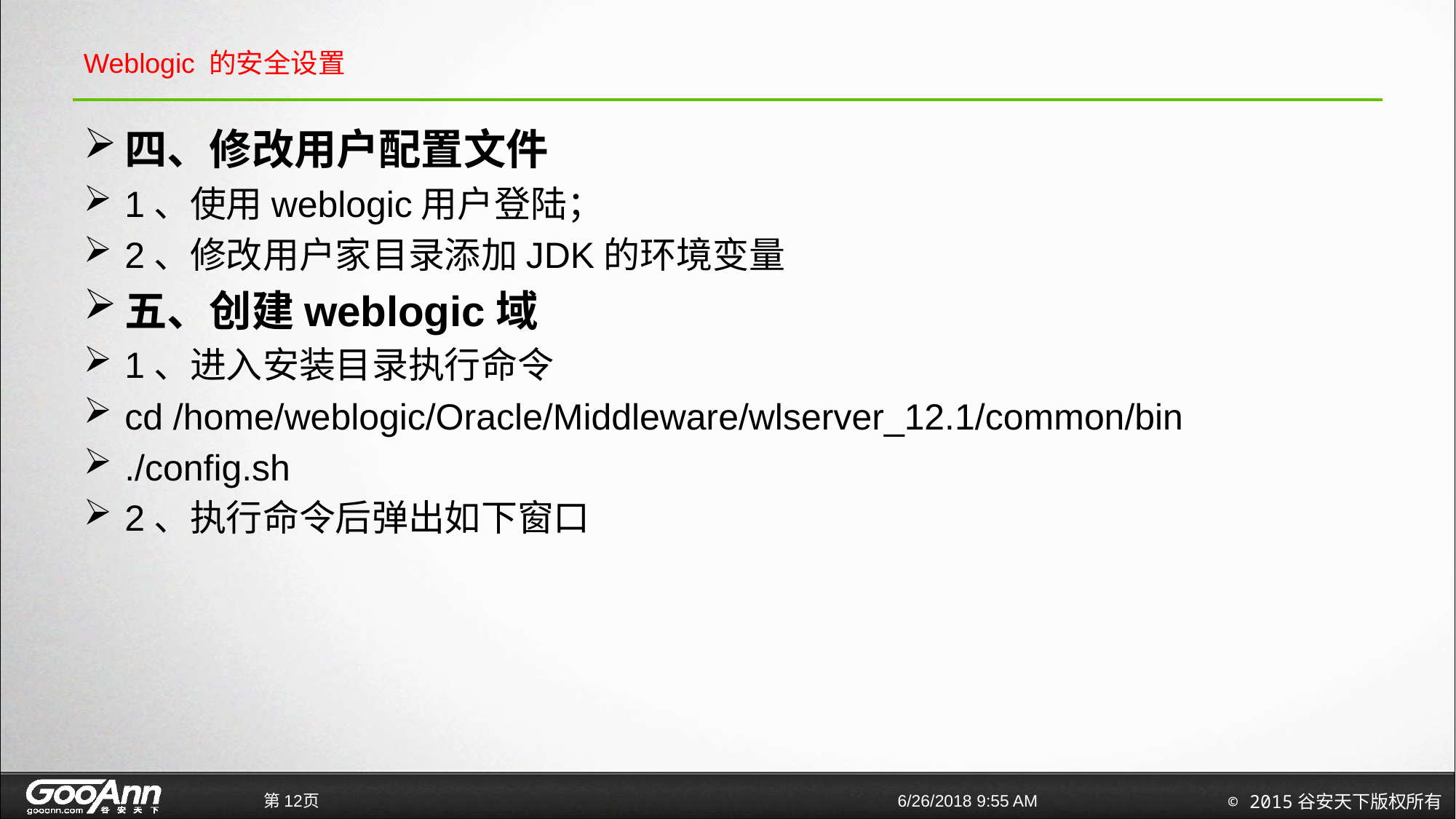

# Weblogic 的安全设置
四、修改用户配置文件
1、使用weblogic用户登陆；
2、修改用户家目录添加JDK的环境变量
五、创建weblogic域
1、进入安装目录执行命令
cd /home/weblogic/Oracle/Middleware/wlserver_12.1/common/bin
./config.sh
2、执行命令后弹出如下窗口